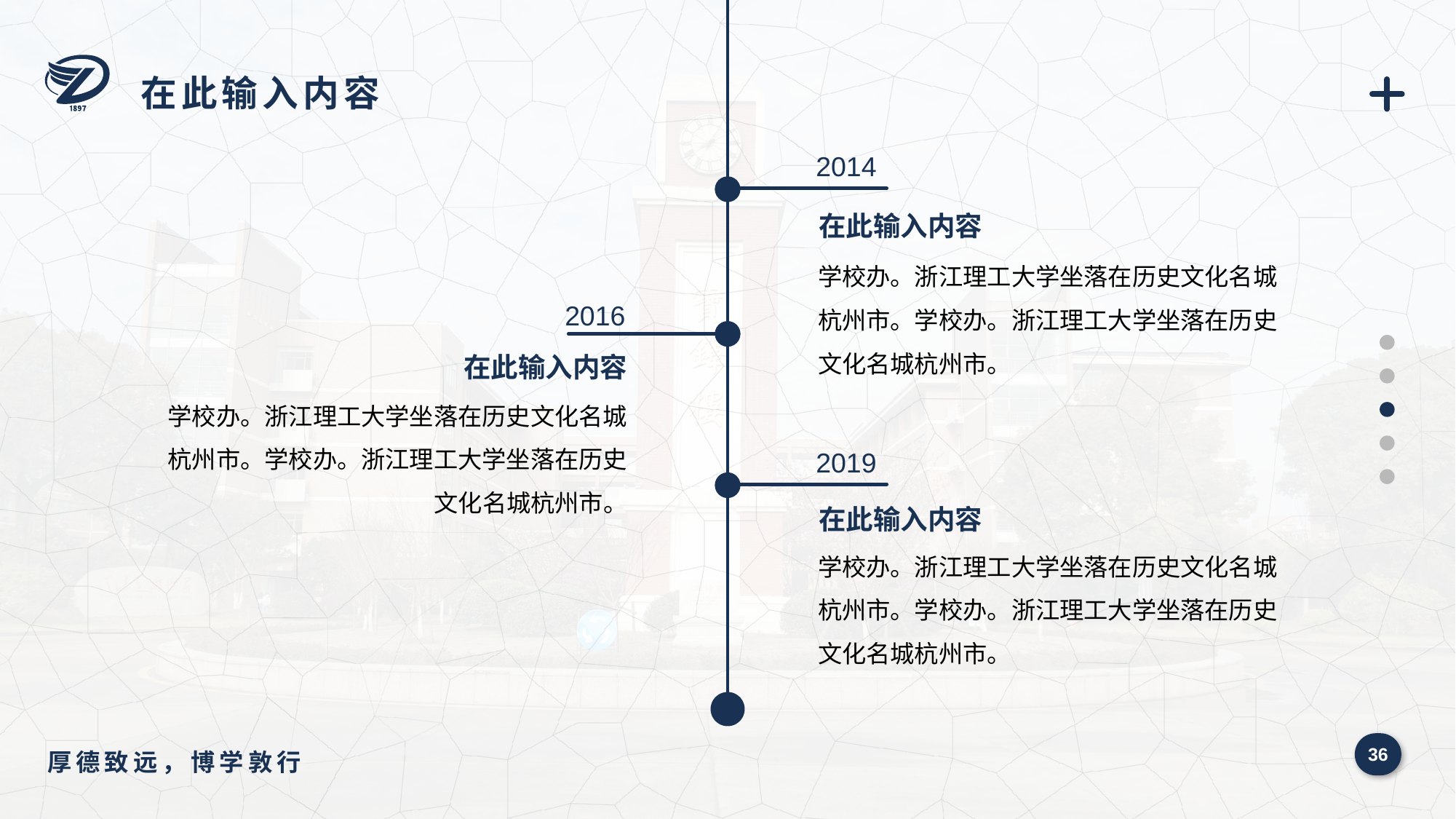

在此输入内容
2014

在此输入内容
学校办。浙江理工大学坐落在历史文化名城杭州市。学校办。浙江理工大学坐落在历史文化名城杭州市。
2016

在此输入内容
学校办。浙江理工大学坐落在历史文化名城杭州市。学校办。浙江理工大学坐落在历史文化名城杭州市。
2019

在此输入内容
学校办。浙江理工大学坐落在历史文化名城杭州市。学校办。浙江理工大学坐落在历史文化名城杭州市。

36